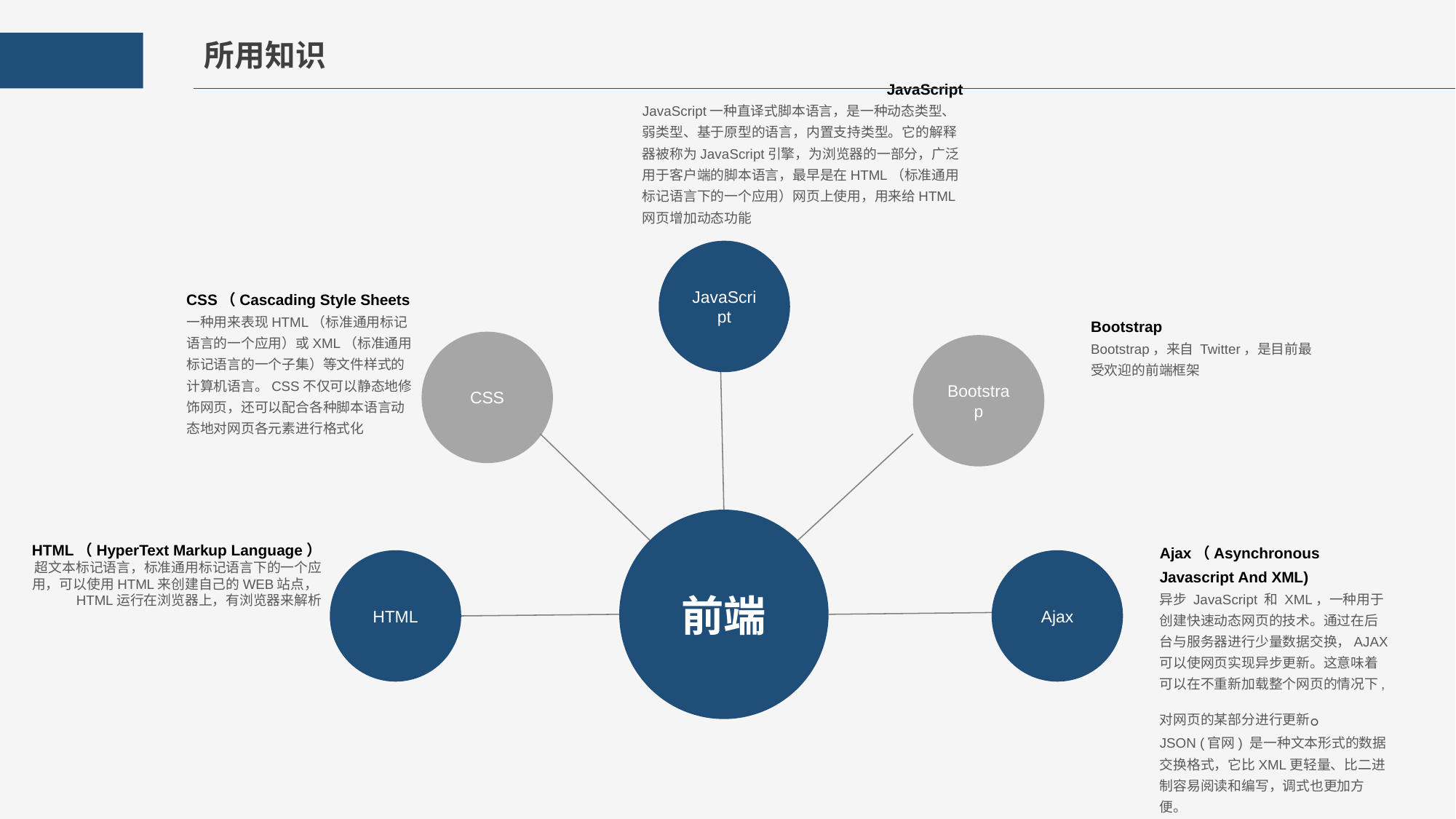

所用知识

JavaScript
JavaScript一种直译式脚本语言，是一种动态类型、弱类型、基于原型的语言，内置支持类型。它的解释器被称为JavaScript引擎，为浏览器的一部分，广泛用于客户端的脚本语言，最早是在HTML（标准通用标记语言下的一个应用）网页上使用，用来给HTML网页增加动态功能
JavaScript
CSS（Cascading Style Sheets一种用来表现HTML（标准通用标记语言的一个应用）或XML（标准通用标记语言的一个子集）等文件样式的计算机语言。CSS不仅可以静态地修饰网页，还可以配合各种脚本语言动态地对网页各元素进行格式化

Bootstrap
Bootstrap，来自 Twitter，是目前最受欢迎的前端框架
CSS
Bootstrap
前端
Ajax（Asynchronous Javascript And XML)
异步 JavaScript 和 XML，一种用于创建快速动态网页的技术。通过在后台与服务器进行少量数据交换，AJAX 可以使网页实现异步更新。这意味着可以在不重新加载整个网页的情况下,对网页的某部分进行更新。
JSON (官网) 是一种文本形式的数据交换格式，它比XML更轻量、比二进制容易阅读和编写，调式也更加方便。

HTML（HyperText Markup Language）
超文本标记语言，标准通用标记语言下的一个应用，可以使用HTML来创建自己的WEB站点，HTML运行在浏览器上，有浏览器来解析
HTML
Ajax